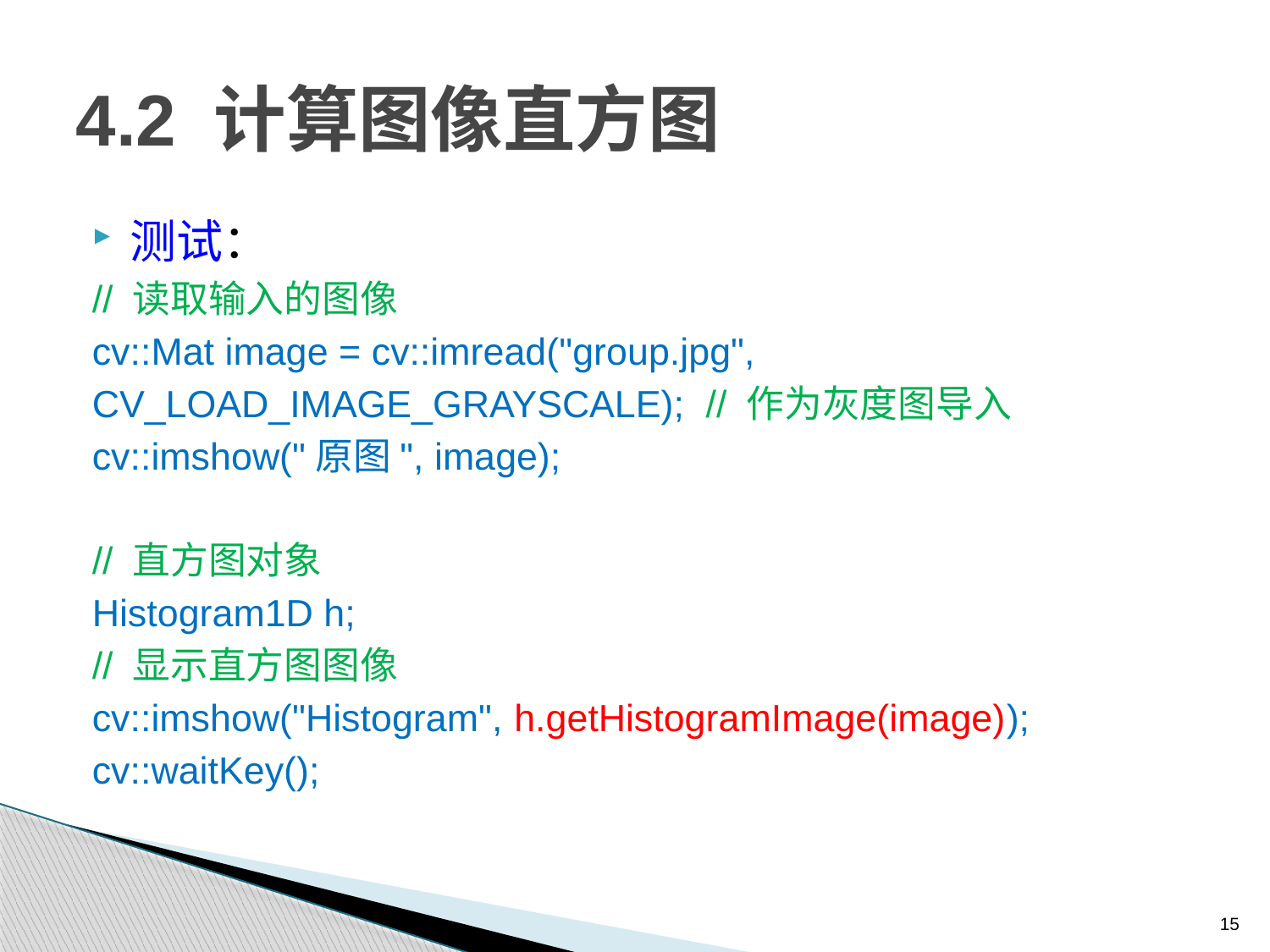

# 4.2 计算图像直方图
测试：
	// 读取输入的图像
	cv::Mat image = cv::imread("group.jpg",
		CV_LOAD_IMAGE_GRAYSCALE);  // 作为灰度图导入
	cv::imshow("原图", image);

	// 直方图对象
	Histogram1D h;
	// 显示直方图图像
	cv::imshow("Histogram", h.getHistogramImage(image));
	cv::waitKey();
15